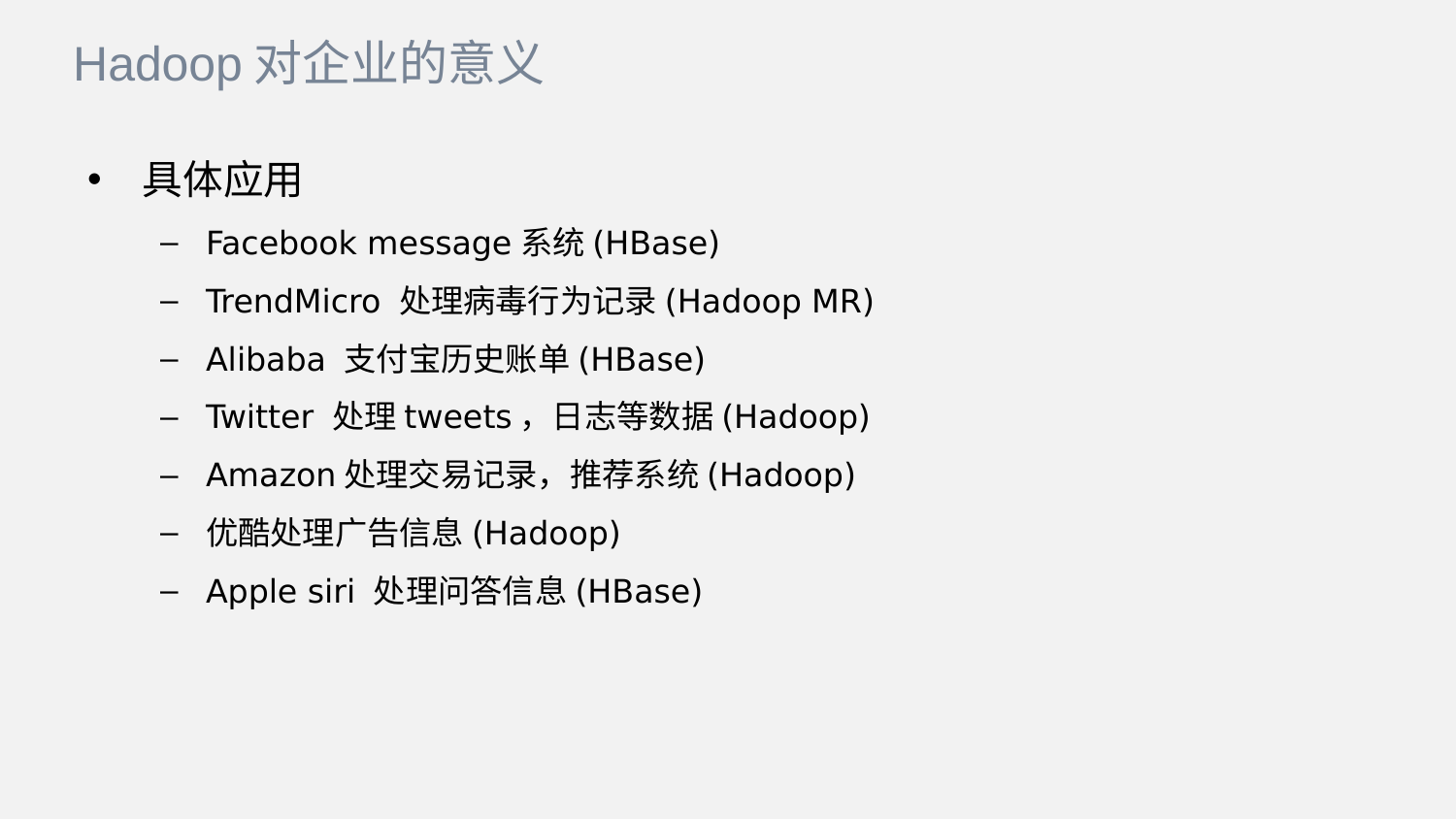

Hadoop对企业的意义
具体应用
Facebook message系统(HBase)
TrendMicro 处理病毒行为记录(Hadoop MR)
Alibaba 支付宝历史账单(HBase)
Twitter 处理tweets，日志等数据(Hadoop)
Amazon处理交易记录，推荐系统(Hadoop)
优酷处理广告信息(Hadoop)
Apple siri 处理问答信息(HBase)